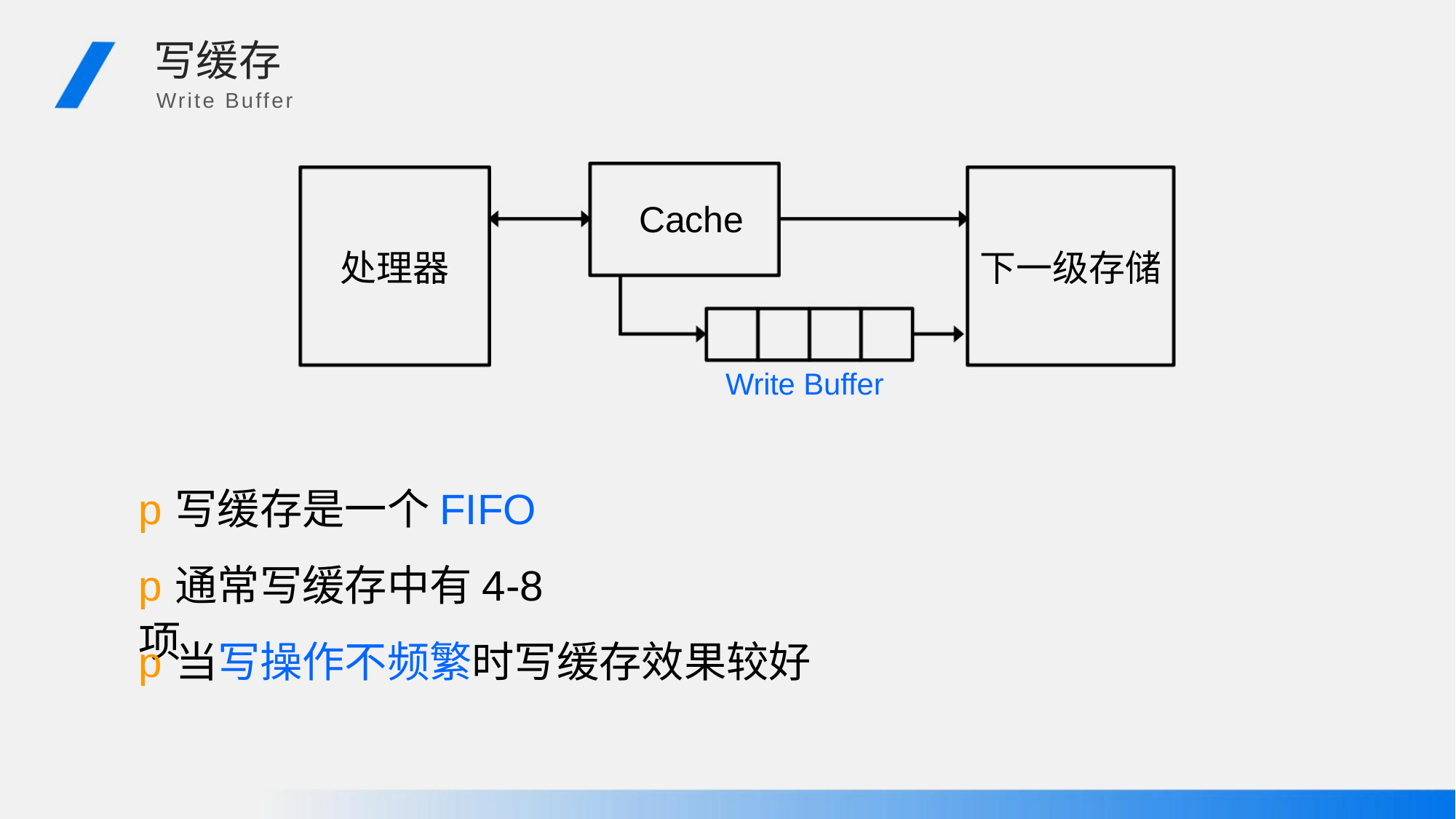

写缓存
Write Buffer
Cache
处理器
下一级存储
Write Buffer
p写缓存是一个FIFO
p通常写缓存中有4-8项
p当写操作不频繁时写缓存效果较好